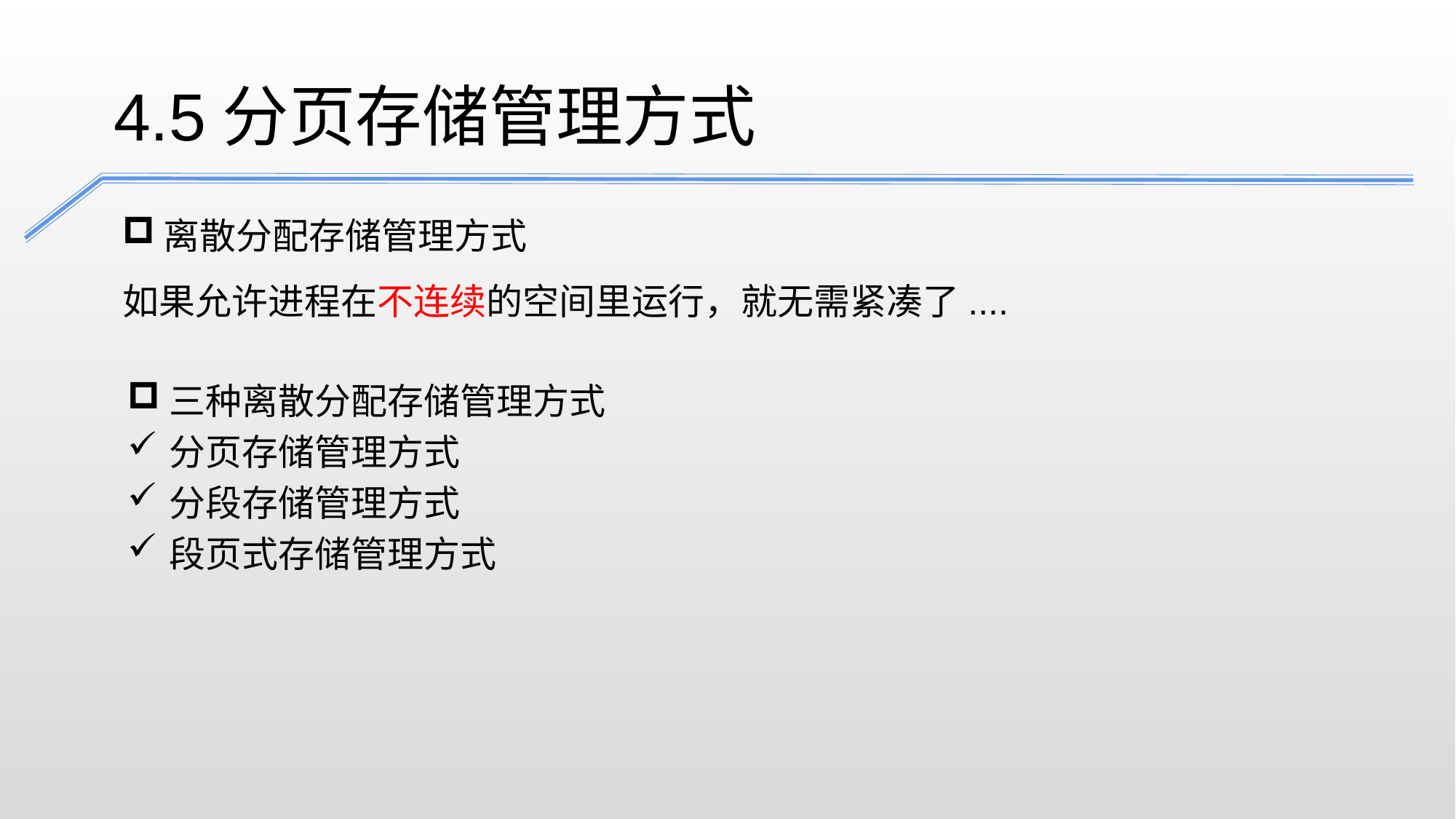

4.5分页存储管理方式
离散分配存储管理方式
如果允许进程在不连续的空间里运行，就无需紧凑了....

三种离散分配存储管理方式
分页存储管理方式
分段存储管理方式
段页式存储管理方式